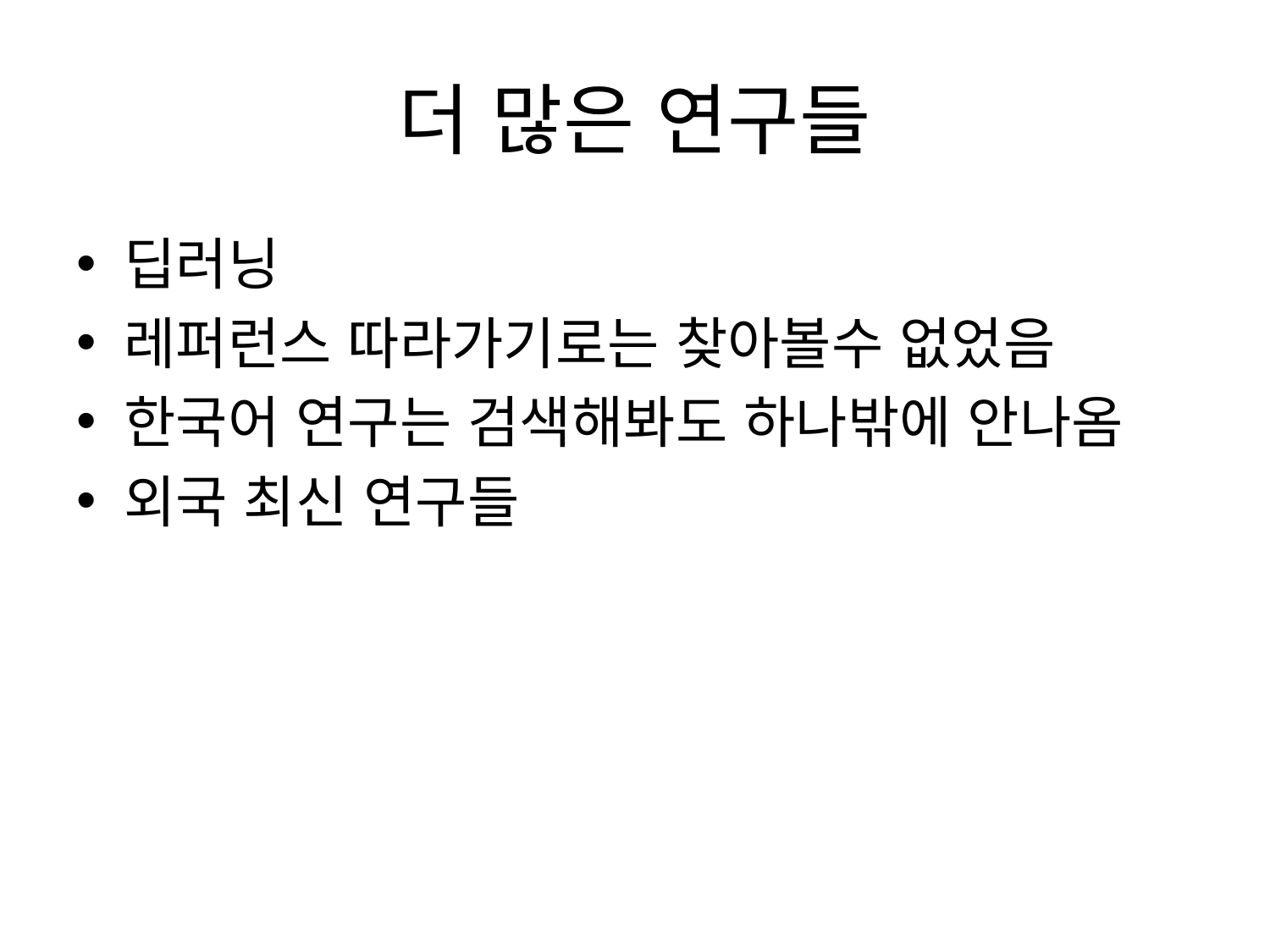

# 더 많은 연구들
딥러닝
레퍼런스 따라가기로는 찾아볼수 없었음
한국어 연구는 검색해봐도 하나밖에 안나옴
외국 최신 연구들